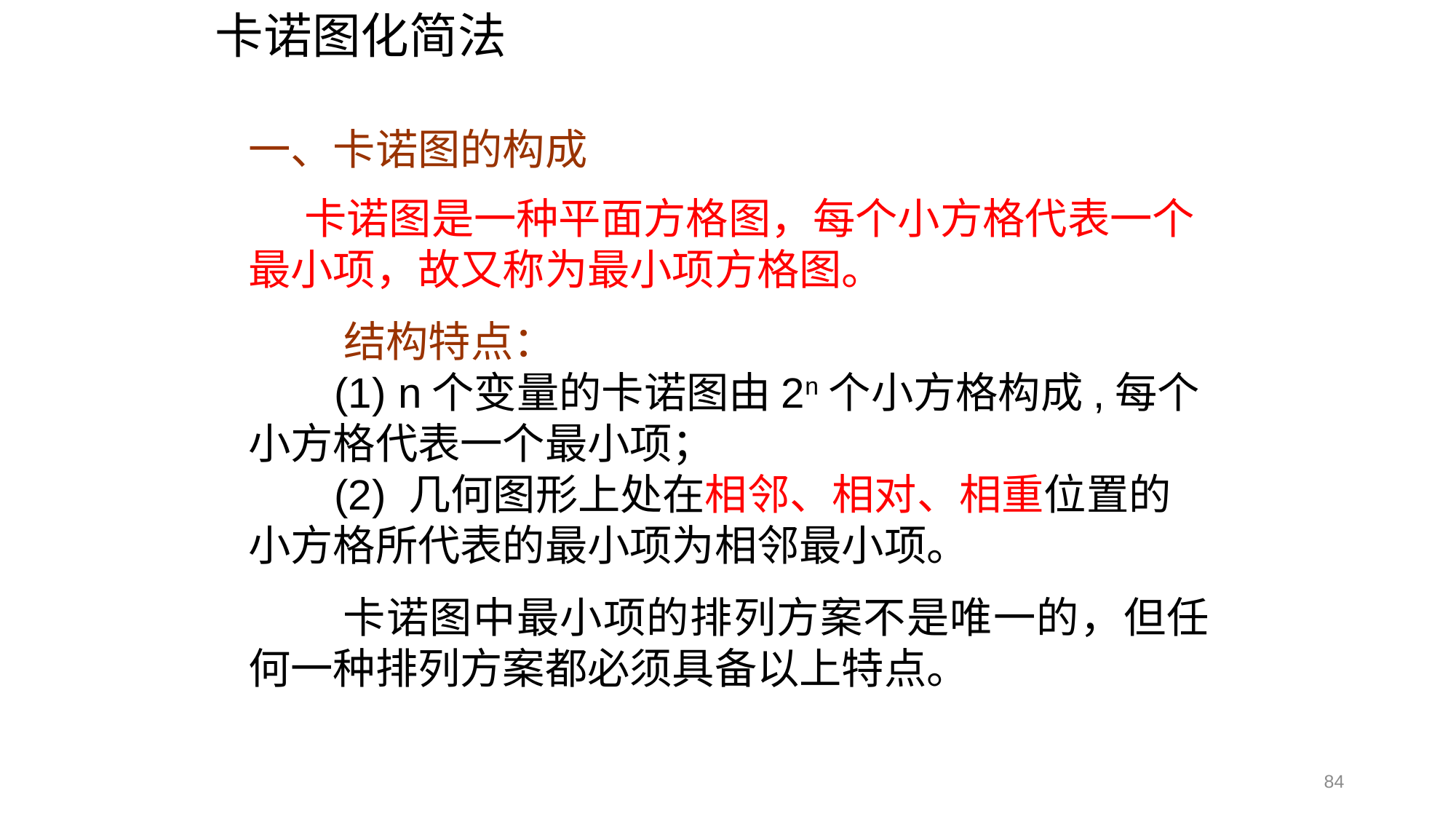

卡诺图化简法
一、卡诺图的构成
        卡诺图是一种平面方格图，每个小方格代表一个最小项，故又称为最小项方格图。
         结构特点：
        (1) n个变量的卡诺图由2n个小方格构成,每个小方格代表一个最小项；
        (2) 几何图形上处在相邻、相对、相重位置的小方格所代表的最小项为相邻最小项。
        卡诺图中最小项的排列方案不是唯一的，但任何一种排列方案都必须具备以上特点。
84